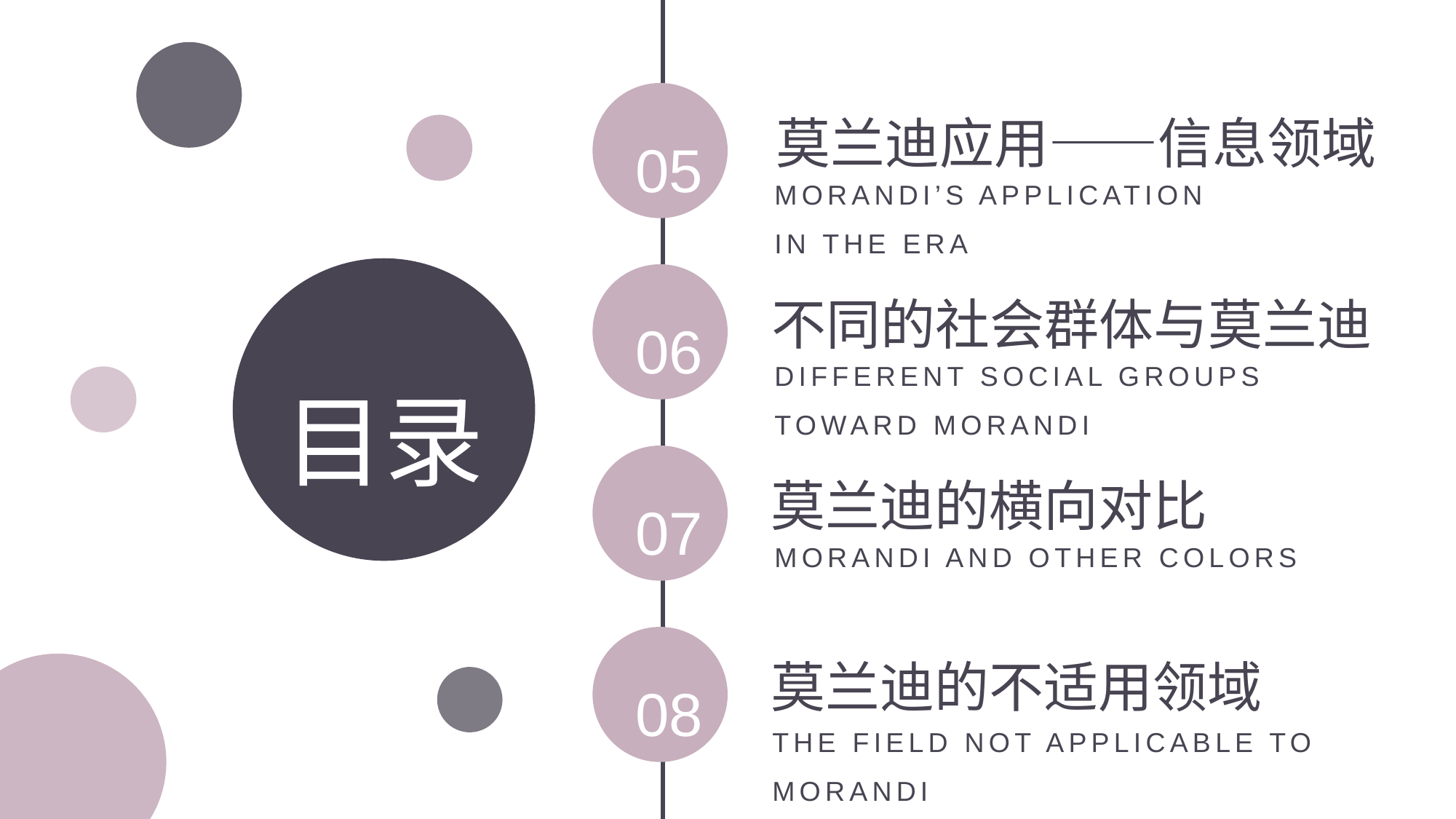

莫兰迪应用——信息领域

05
MORANDI’S APPLICATION IN THE ERA

不同的社会群体与莫兰迪

06
DIFFERENT SOCIAL GROUPS TOWARD MORANDI

目录

莫兰迪的横向对比

07
MORANDI AND OTHER COLORS
莫兰迪的不适用领域

08
THE FIELD NOT APPLICABLE TO MORANDI